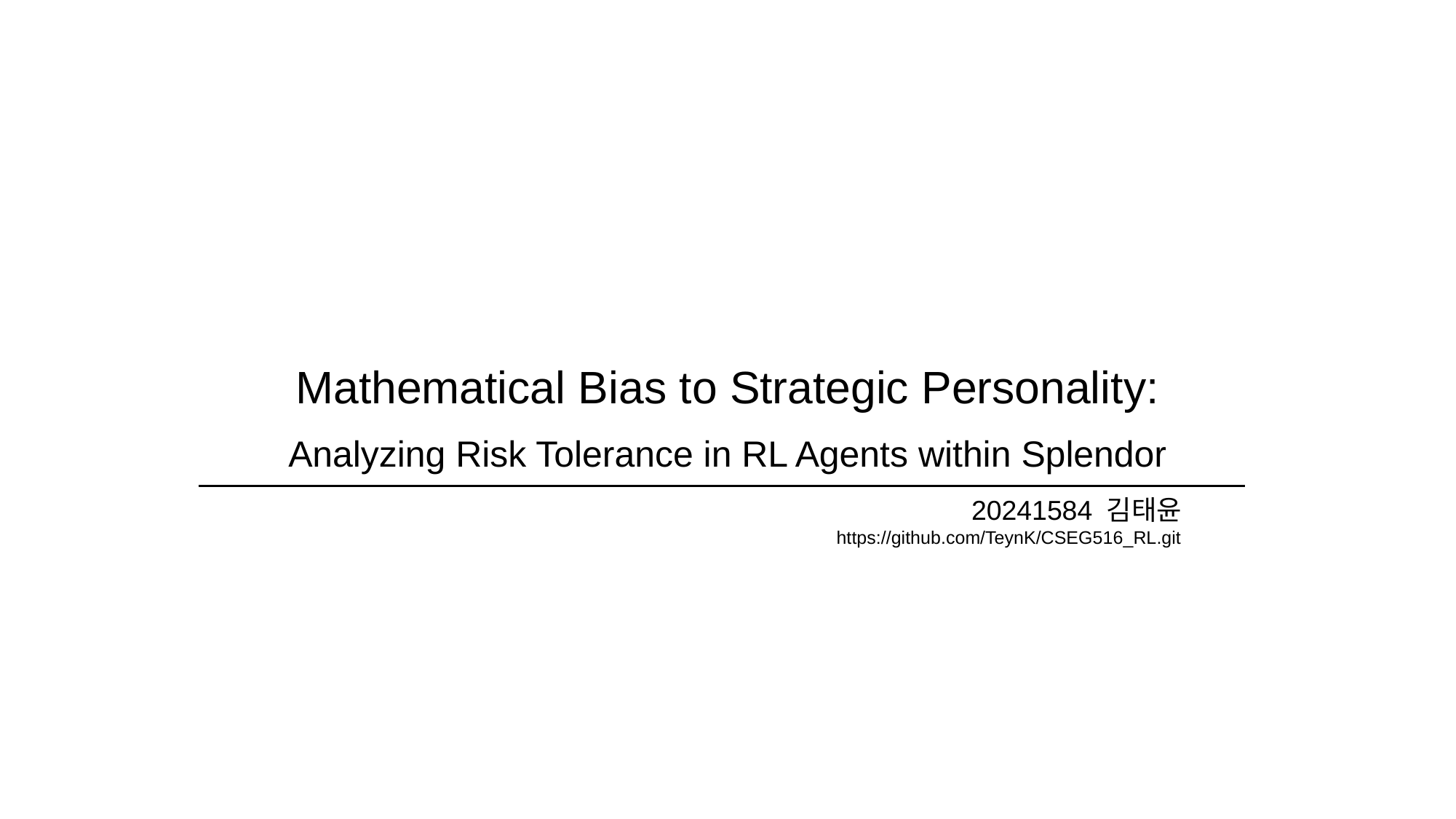

# Mathematical Bias to Strategic Personality:
Analyzing Risk Tolerance in RL Agents within Splendor
20241584 김태윤
https://github.com/TeynK/CSEG516_RL.git